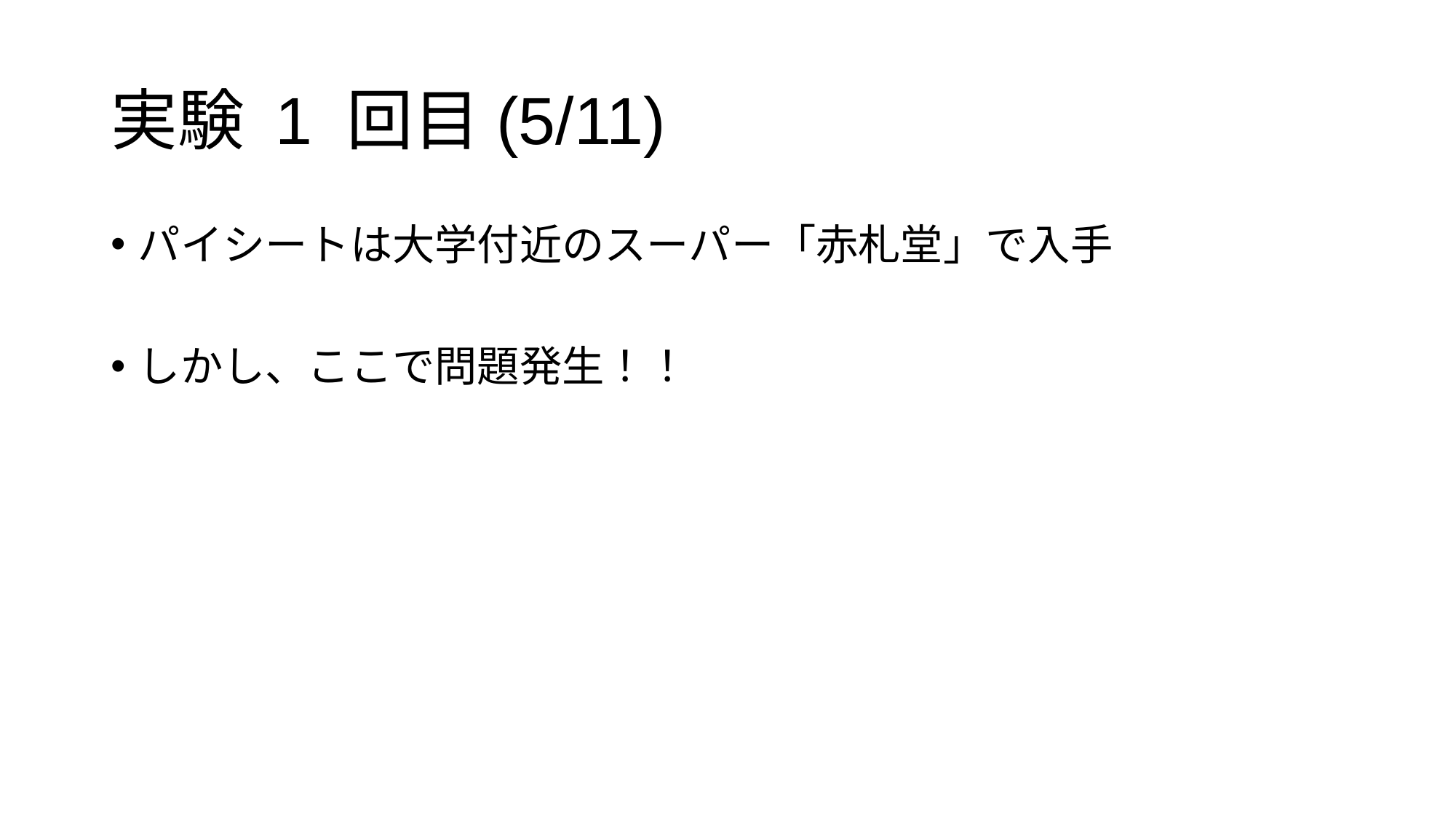

# 実験 1 回目(5/11)
パイシートは大学付近のスーパー「赤札堂」で入手

しかし、ここで問題発生！！